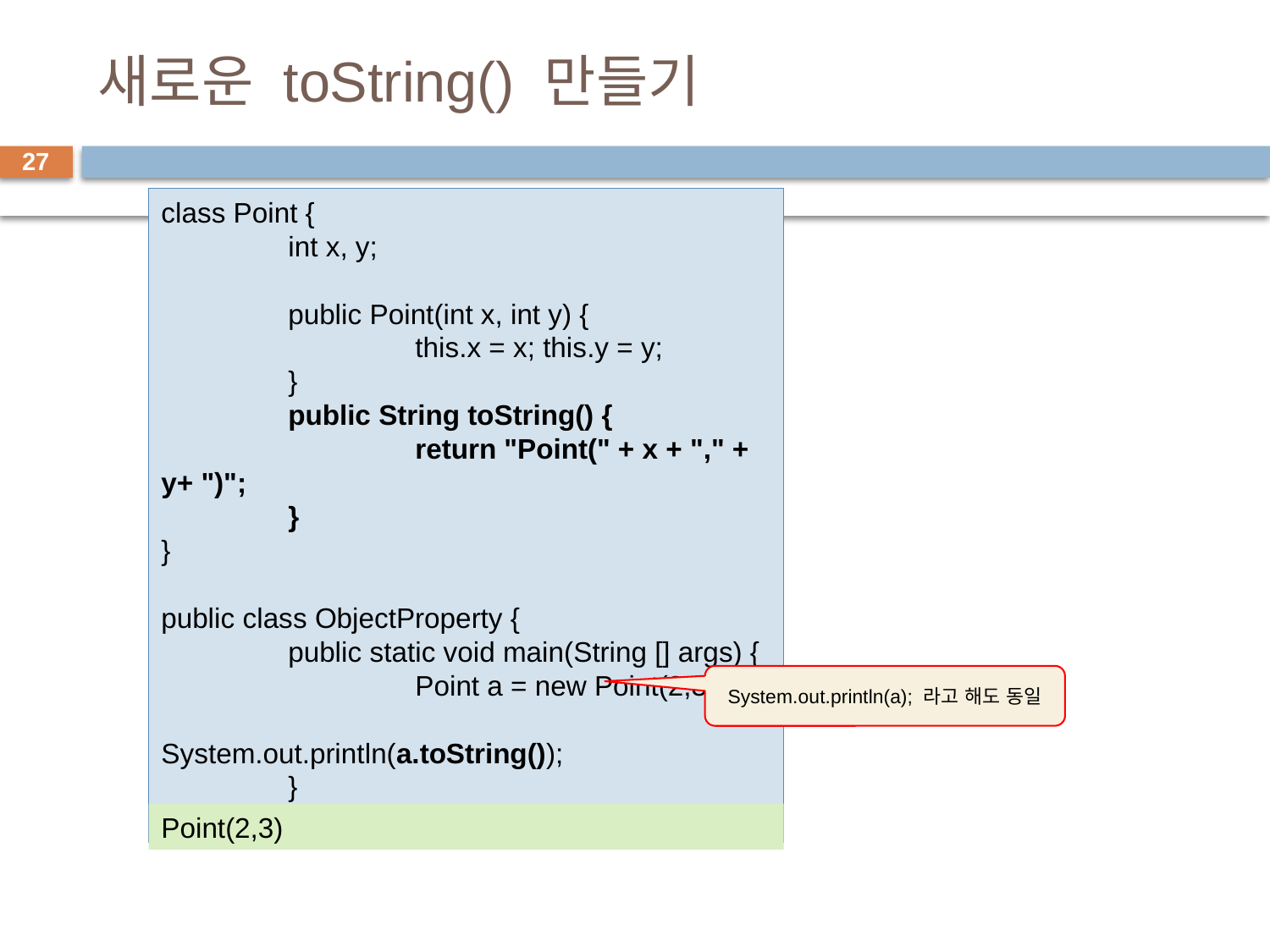

# 새로운 toString() 만들기
27
class Point {
	int x, y;

	public Point(int x, int y) {
		this.x = x; this.y = y;
	}
	public String toString() {
		return "Point(" + x + "," + y+ ")";
	}
}

public class ObjectProperty {
	public static void main(String [] args) {
		Point a = new Point(2,3);
		System.out.println(a.toString());
	}
}
System.out.println(a); 라고 해도 동일
Point(2,3)